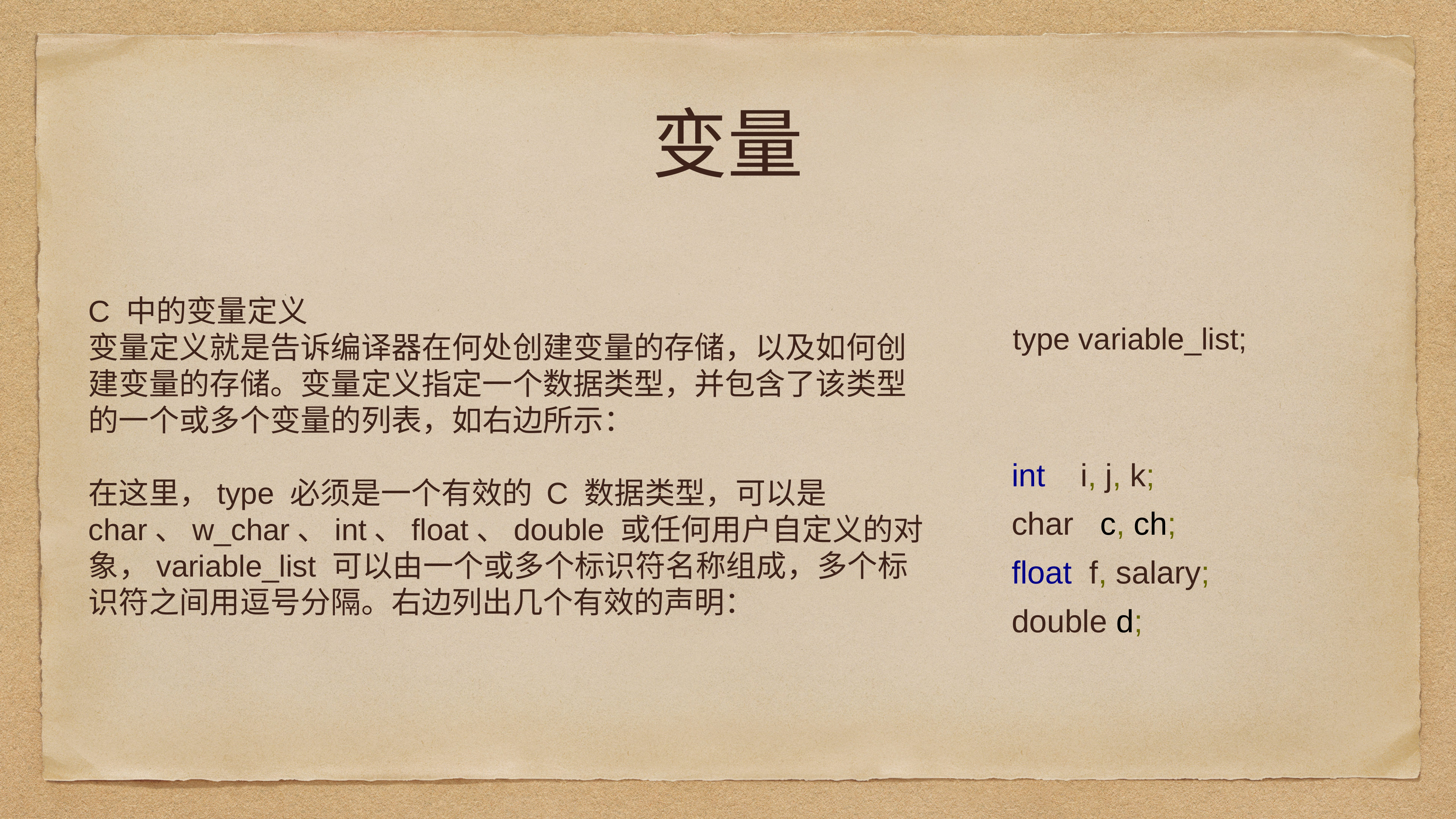

# 变量

C 中的变量定义
变量定义就是告诉编译器在何处创建变量的存储，以及如何创建变量的存储。变量定义指定一个数据类型，并包含了该类型的一个或多个变量的列表，如右边所示：

在这里，type 必须是一个有效的 C 数据类型，可以是 char、w_char、int、float、double 或任何用户自定义的对象，variable_list 可以由一个或多个标识符名称组成，多个标识符之间用逗号分隔。右边列出几个有效的声明：
type variable_list;
int    i, j, k;
char   c, ch;
float  f, salary;
double d;